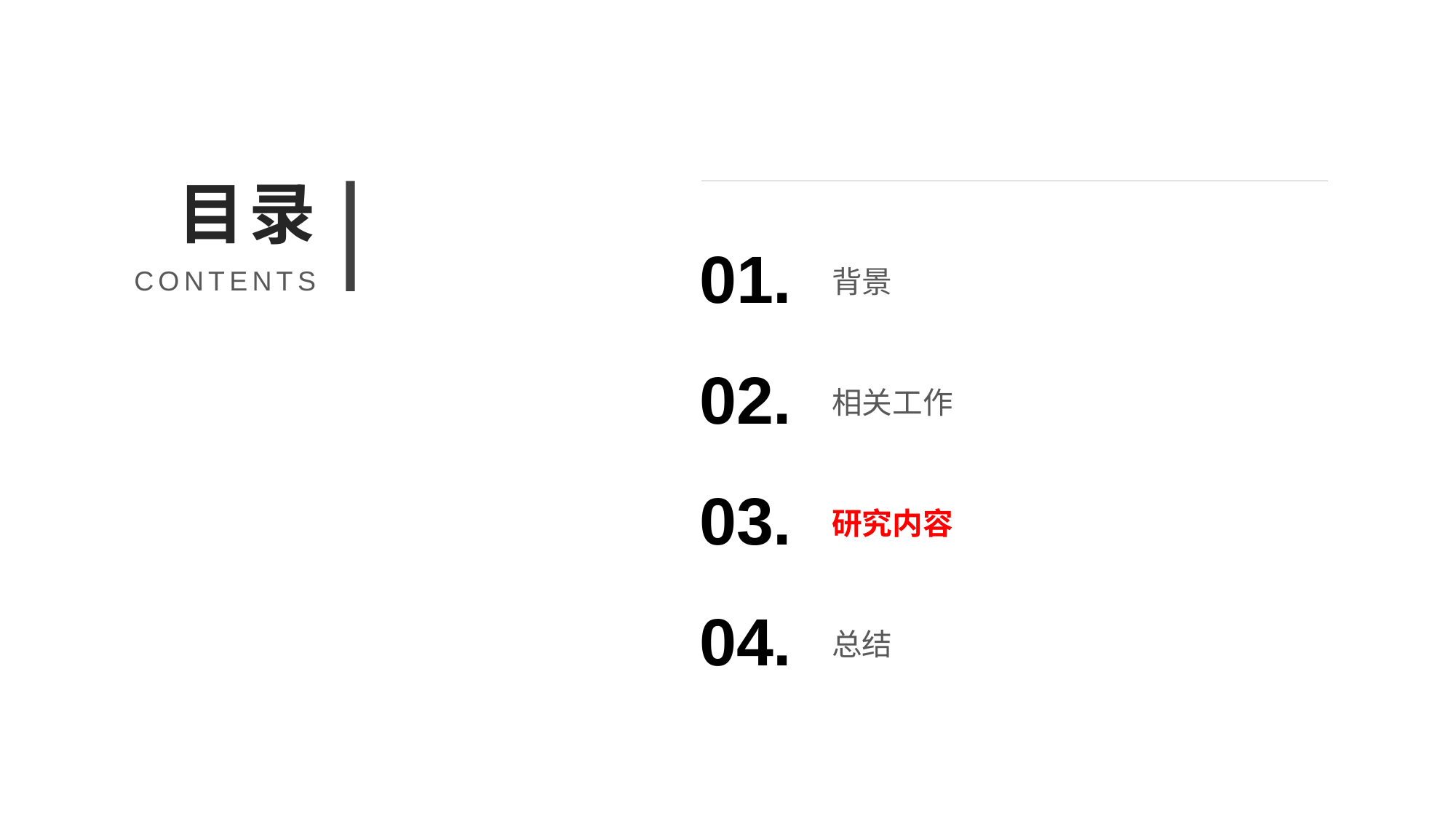

目录

01.
背景
CONTENTS
02.
相关工作
03.
研究内容
04.
总结